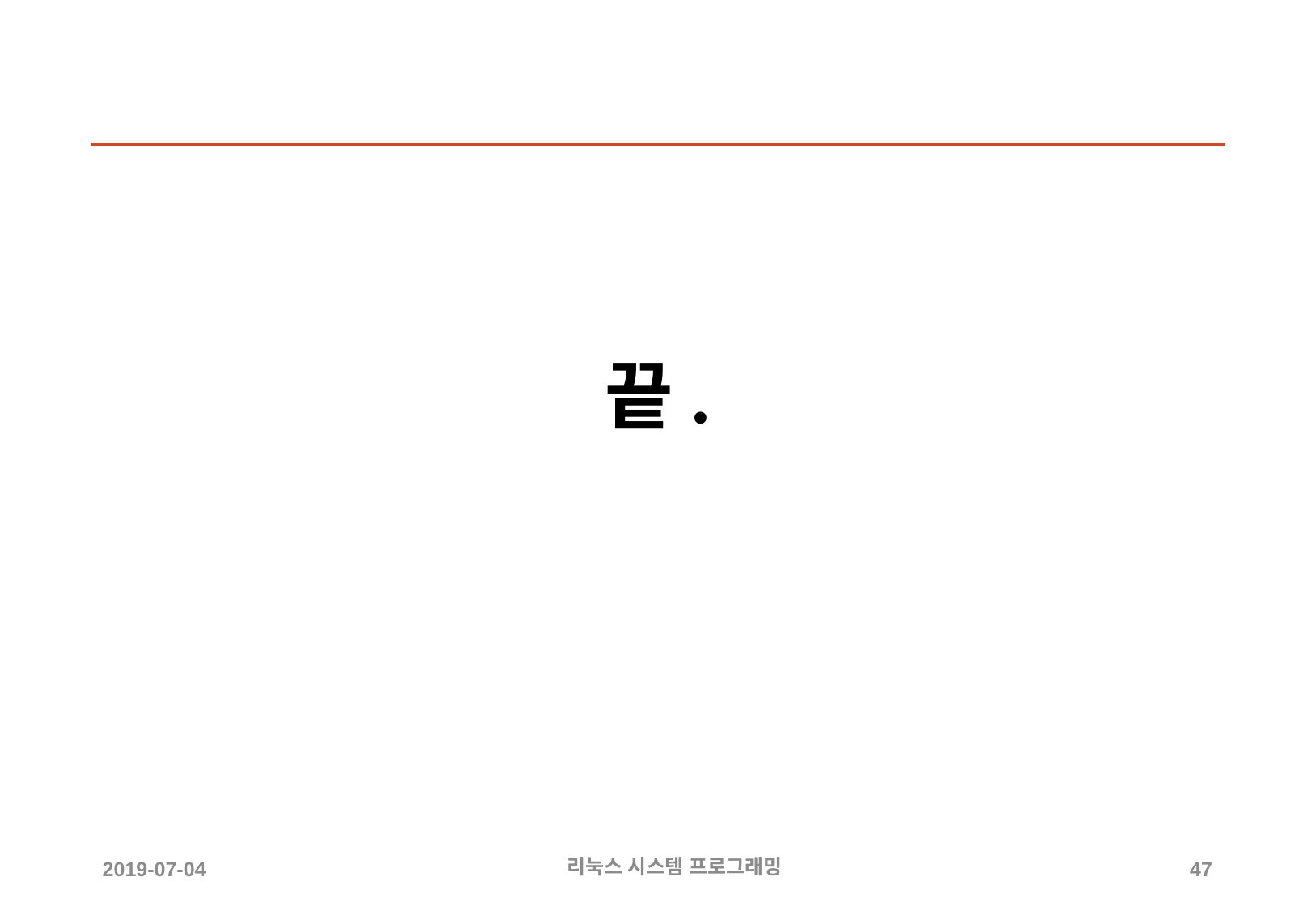

# 끝.
2019-07-04
리눅스 시스템 프로그래밍
47